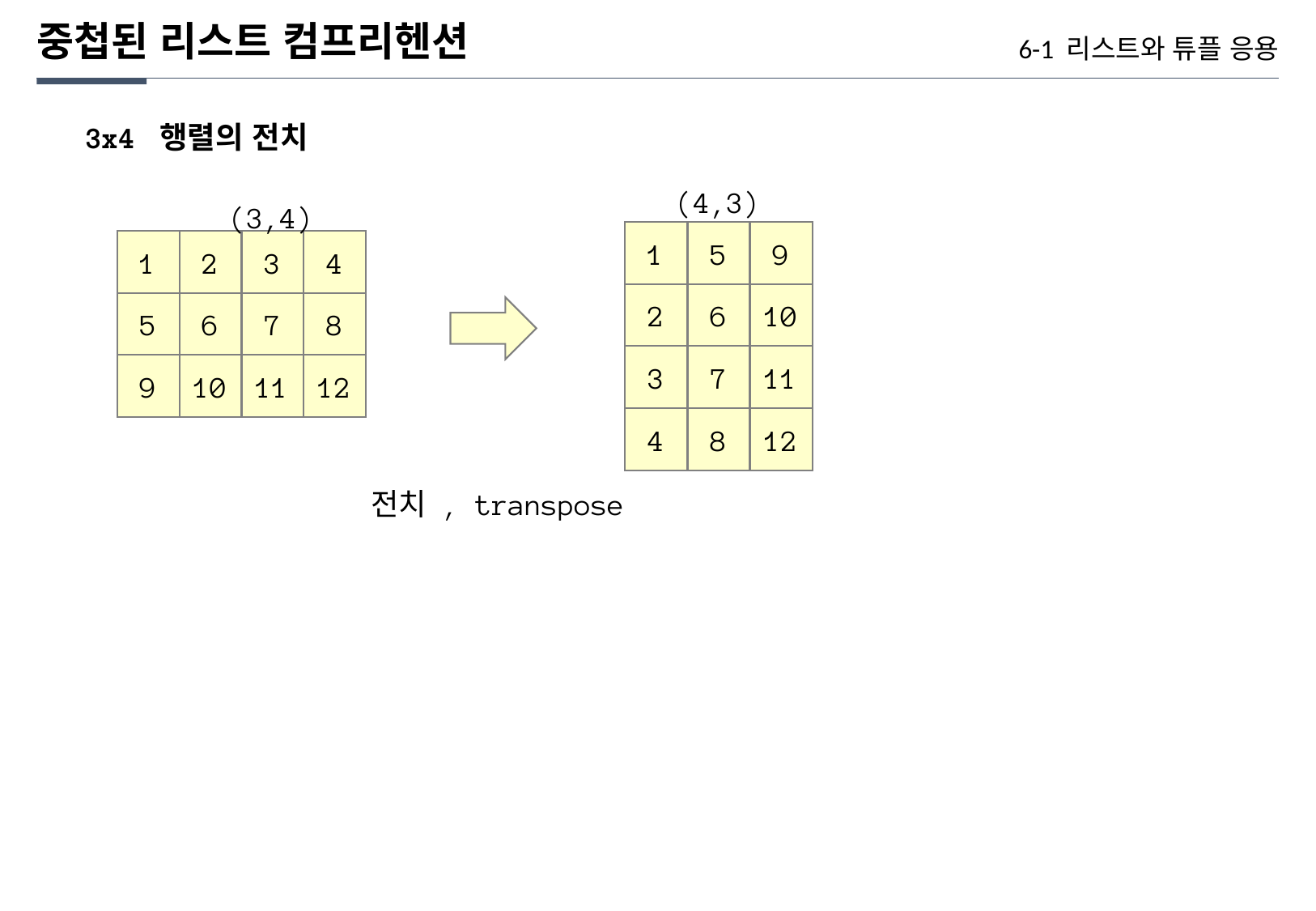

중첩된 리스트 컴프리헨션
6-1 리스트와 튜플 응용
3x4 행렬의 전치
(4,3)
(3,4)
1
5
9
1
2
3
4
2
6
10
5
6
7
8

3
7
11
9
10
11
12
4
8
12
전치 , transpose